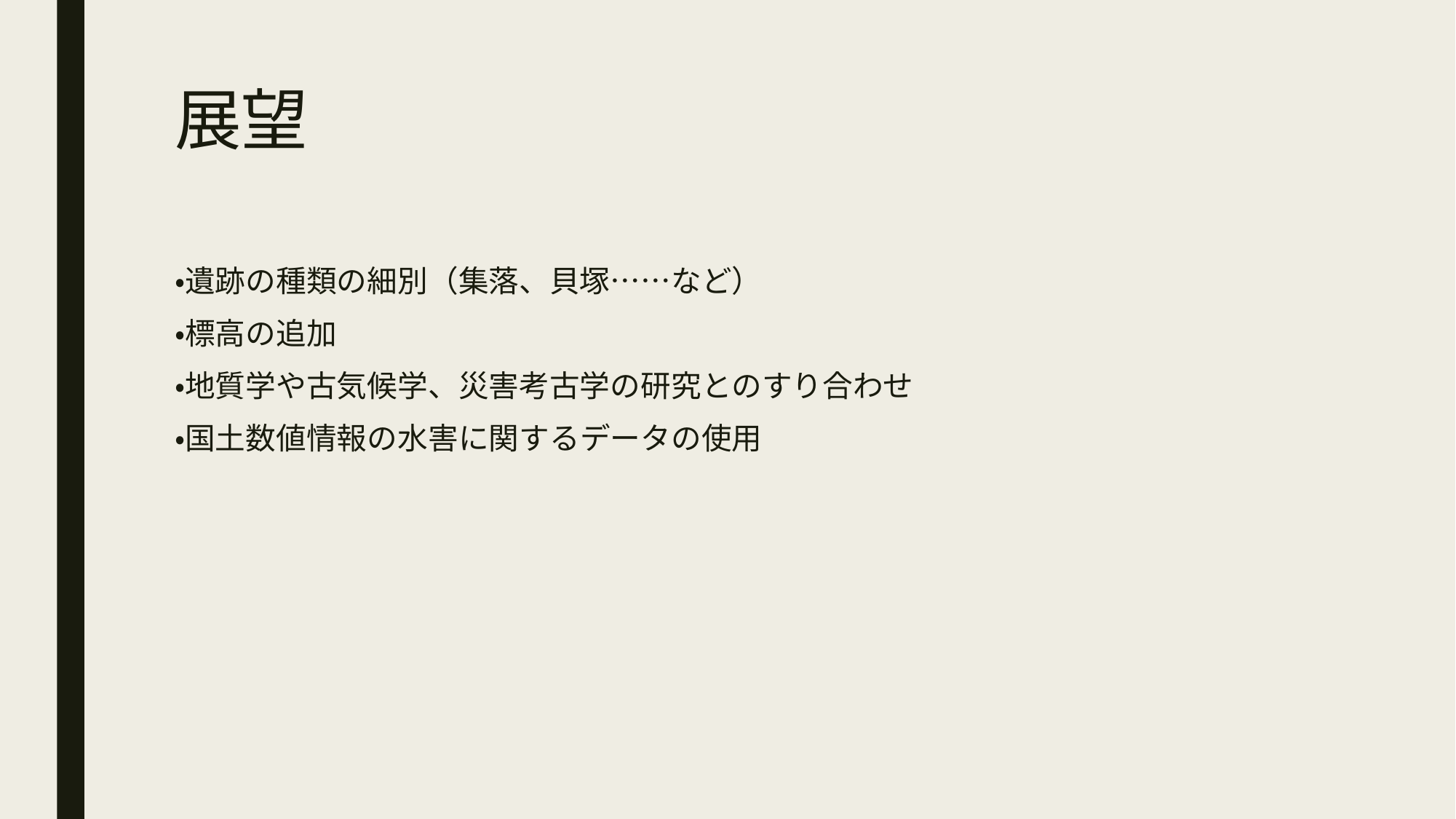

# 展望
・遺跡の種類の細別（集落、貝塚……など）
・標高の追加
・地質学や古気候学、災害考古学の研究とのすり合わせ
・国土数値情報の水害に関するデータの使用